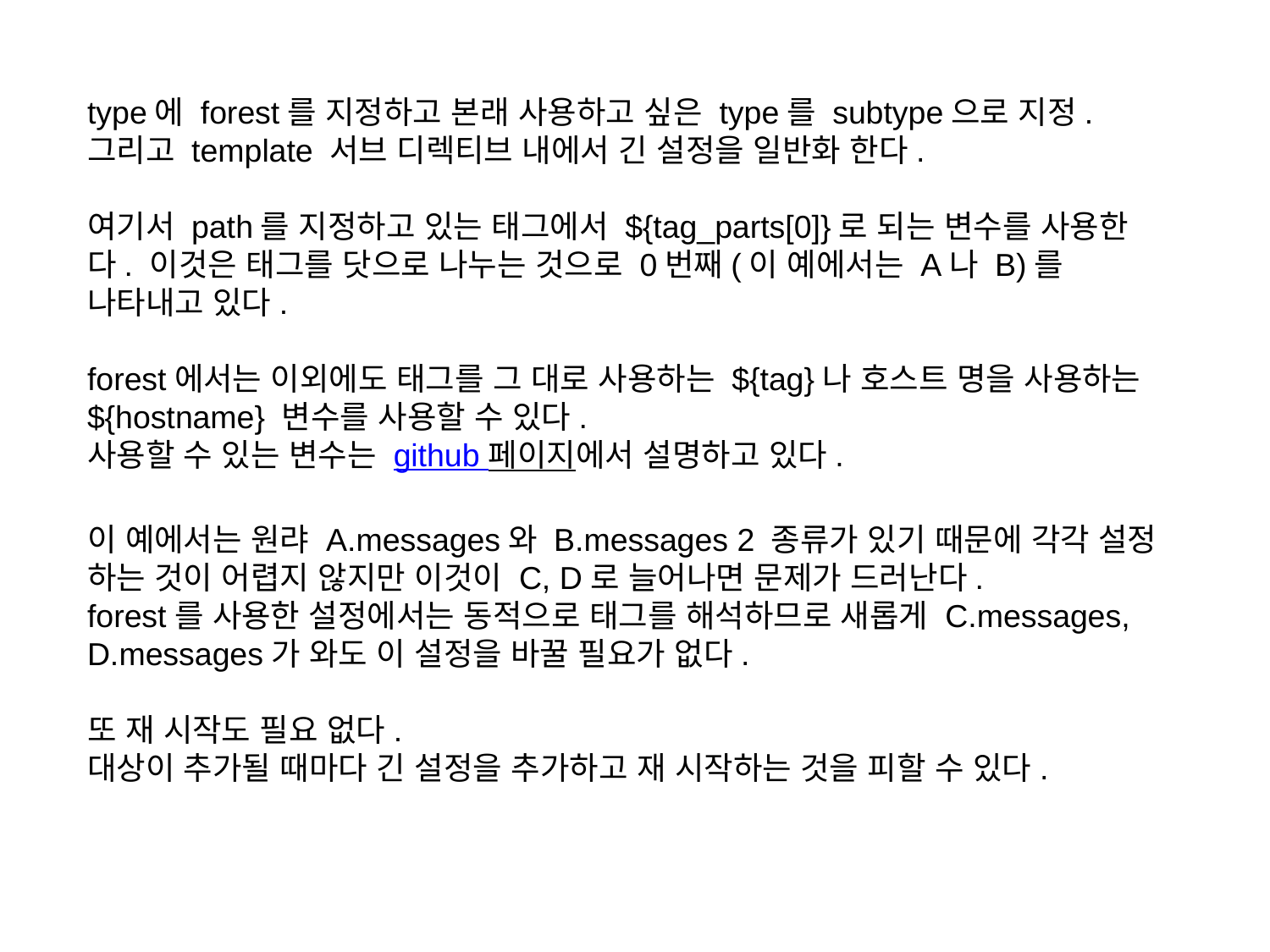

type에 forest를 지정하고 본래 사용하고 싶은 type를 subtype으로 지정.
그리고 template 서브 디렉티브 내에서 긴 설정을 일반화 한다.
여기서 path를 지정하고 있는 태그에서 ${tag_parts[0]}로 되는 변수를 사용한다. 이것은 태그를 닷으로 나누는 것으로 0번째(이 예에서는 A나 B)를 나타내고 있다.
forest에서는 이외에도 태그를 그 대로 사용하는 ${tag}나 호스트 명을 사용하는 ${hostname} 변수를 사용할 수 있다.
사용할 수 있는 변수는 github 페이지에서 설명하고 있다.
이 예에서는 원랴 A.messages와 B.messages 2 종류가 있기 때문에 각각 설정 하는 것이 어렵지 않지만 이것이 C, D로 늘어나면 문제가 드러난다.
forest를 사용한 설정에서는 동적으로 태그를 해석하므로 새롭게 C.messages, D.messages가 와도 이 설정을 바꿀 필요가 없다.
또 재 시작도 필요 없다.
대상이 추가될 때마다 긴 설정을 추가하고 재 시작하는 것을 피할 수 있다.